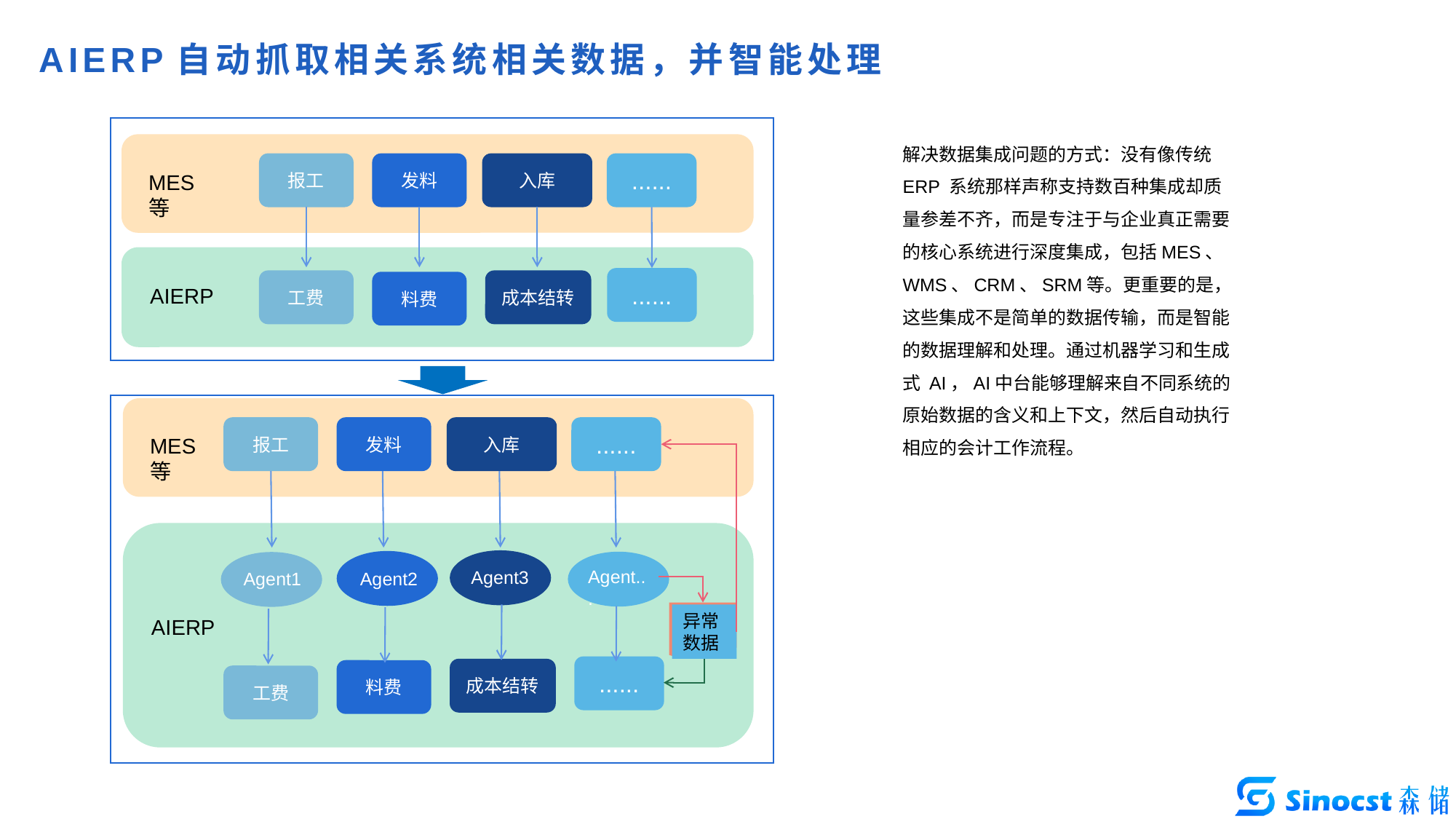

AIERP自动抓取相关系统相关数据，并智能处理

解决数据集成问题的方式：没有像传统 ERP 系统那样声称支持数百种集成却质量参差不齐，而是专注于与企业真正需要的核心系统进行深度集成，包括MES、WMS、CRM、SRM等。更重要的是，这些集成不是简单的数据传输，而是智能的数据理解和处理。通过机器学习和生成式 AI，AI中台能够理解来自不同系统的原始数据的含义和上下文，然后自动执行相应的会计工作流程。

报工
发料
入库
......
MES等

......
工费
成本结转
料费
AIERP

报工
发料
入库
......
MES等

Agent...
Agent3
Agent1
Agent2

异常数据
AIERP
......
成本结转
料费
工费